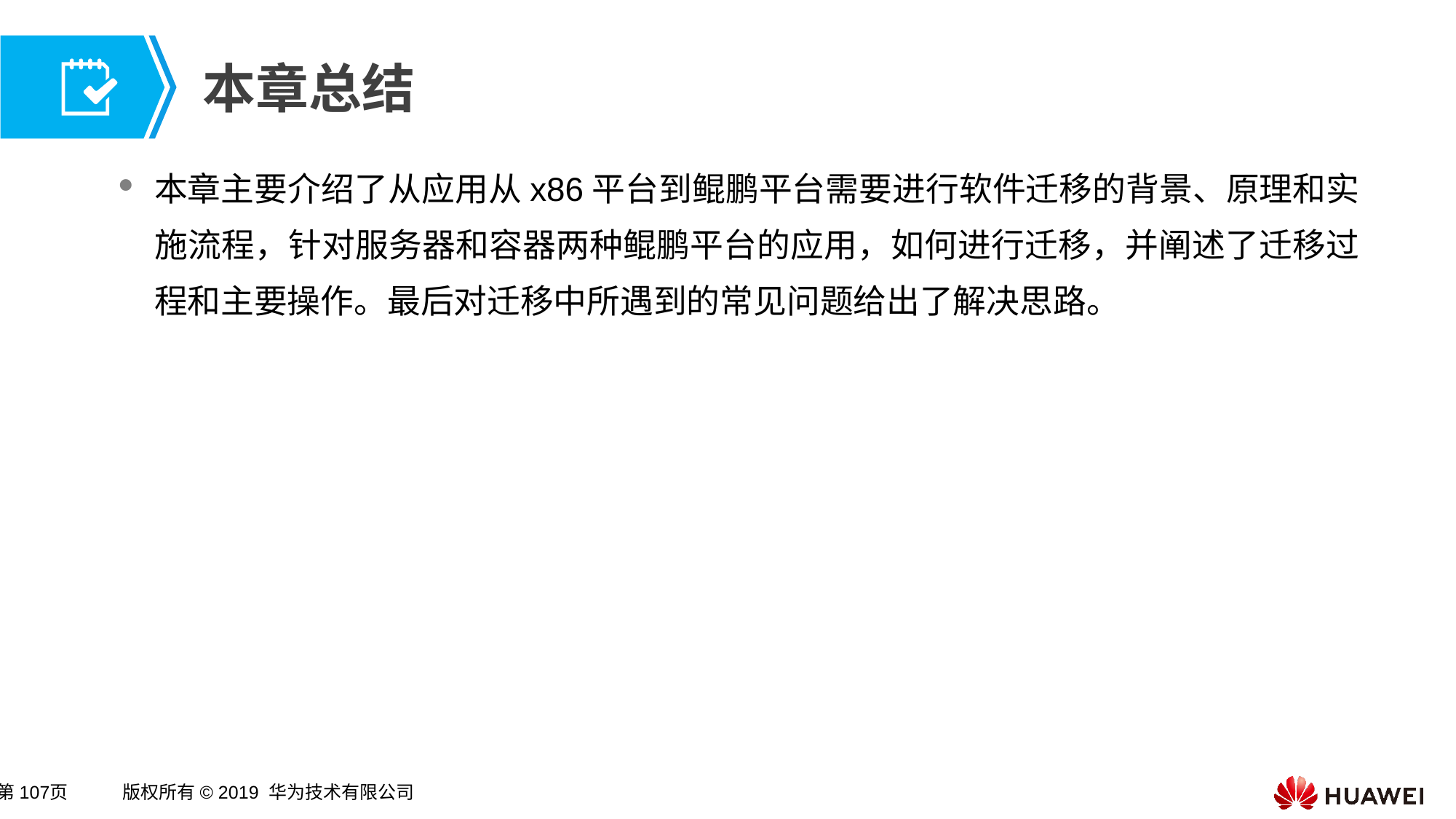

本章主要介绍了从应用从x86平台到鲲鹏平台需要进行软件迁移的背景、原理和实施流程，针对服务器和容器两种鲲鹏平台的应用，如何进行迁移，并阐述了迁移过程和主要操作。最后对迁移中所遇到的常见问题给出了解决思路。